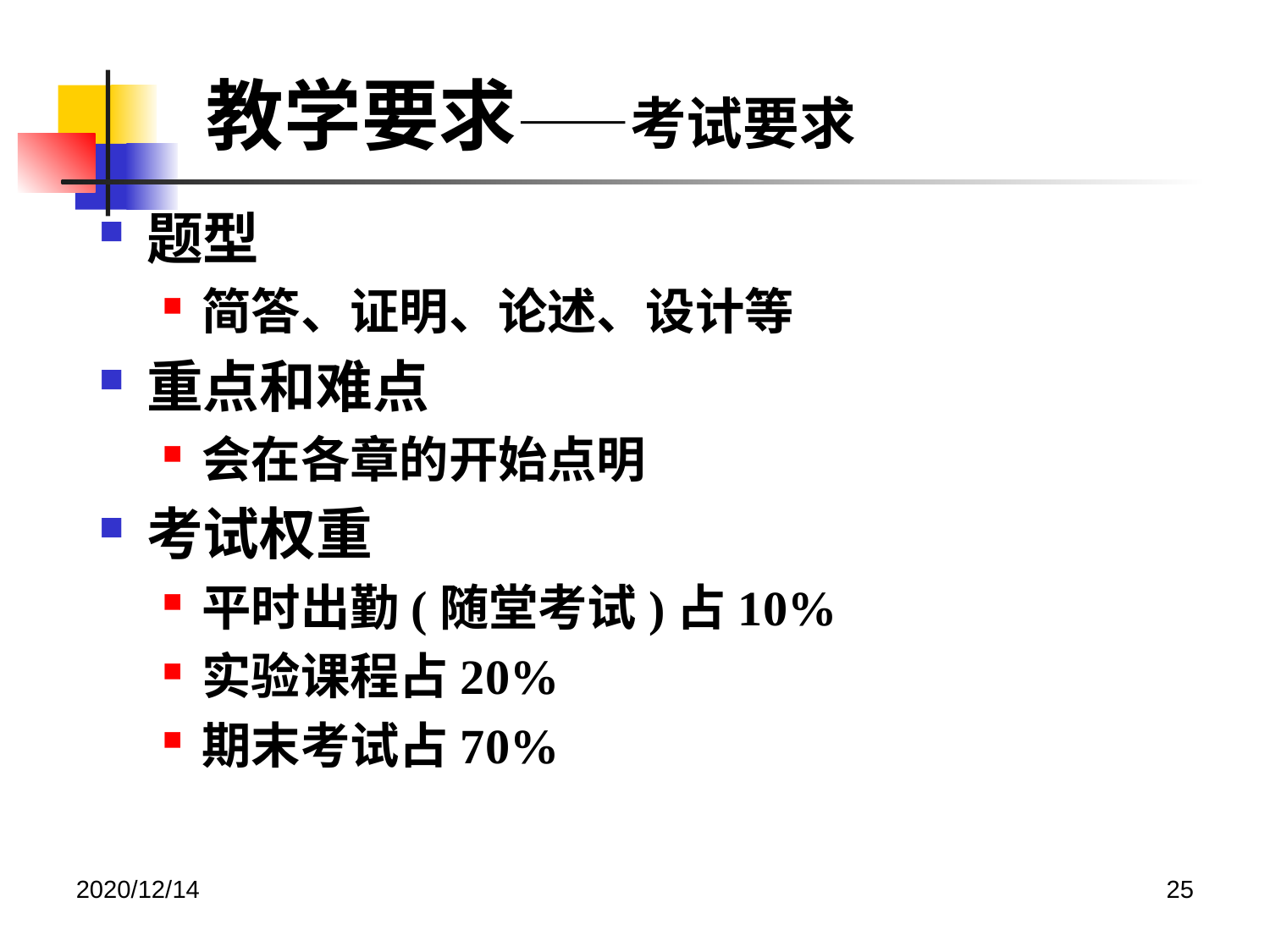

# 教学要求——考试要求
题型
简答、证明、论述、设计等
重点和难点
会在各章的开始点明
考试权重
平时出勤(随堂考试)占10%
实验课程占20%
期末考试占70%
2020/12/14
25